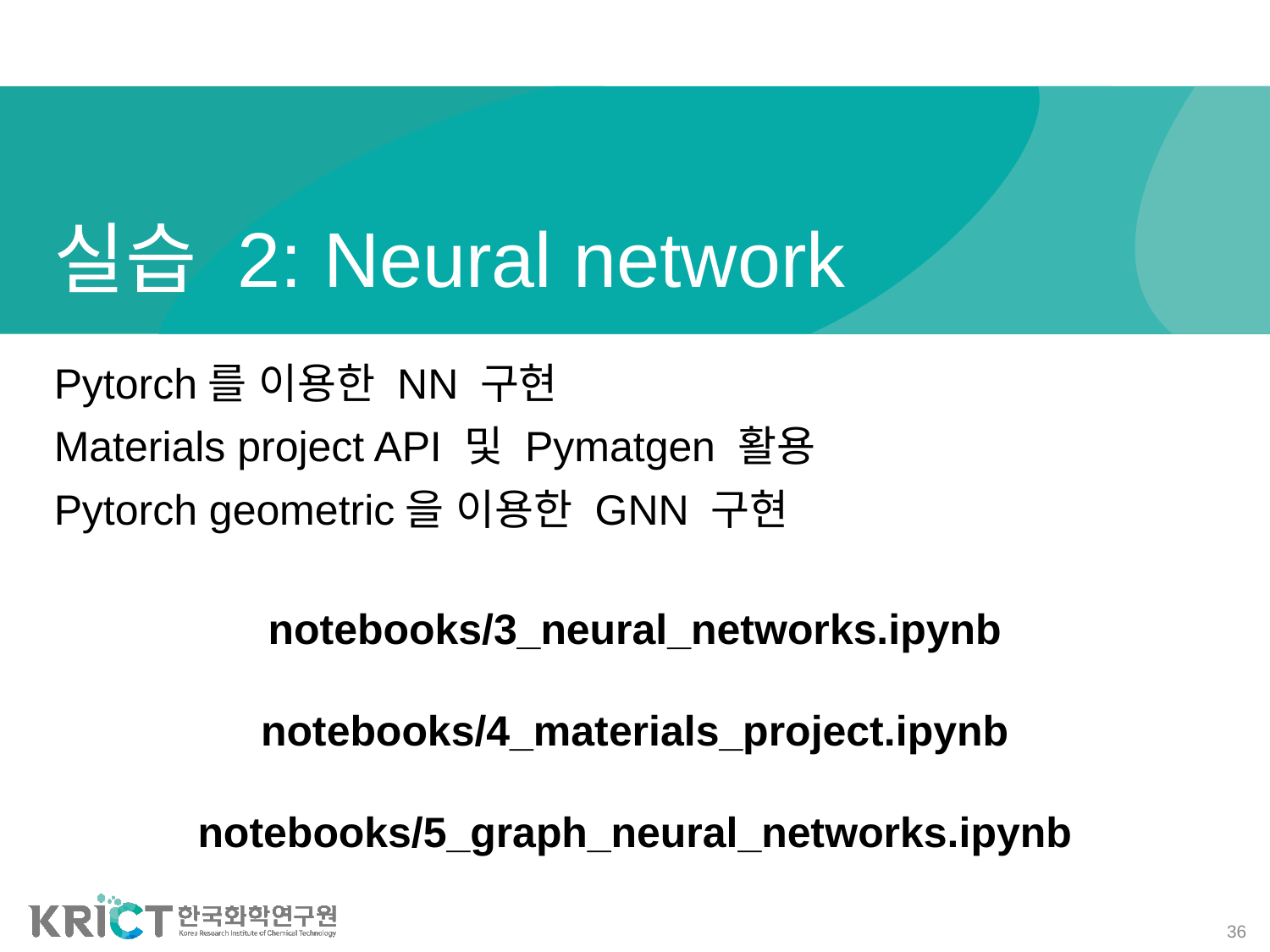

# 실습 2: Neural network
Pytorch를 이용한 NN 구현
Materials project API 및 Pymatgen 활용
Pytorch geometric을 이용한 GNN 구현
notebooks/3_neural_networks.ipynb

notebooks/4_materials_project.ipynb

notebooks/5_graph_neural_networks.ipynb
36